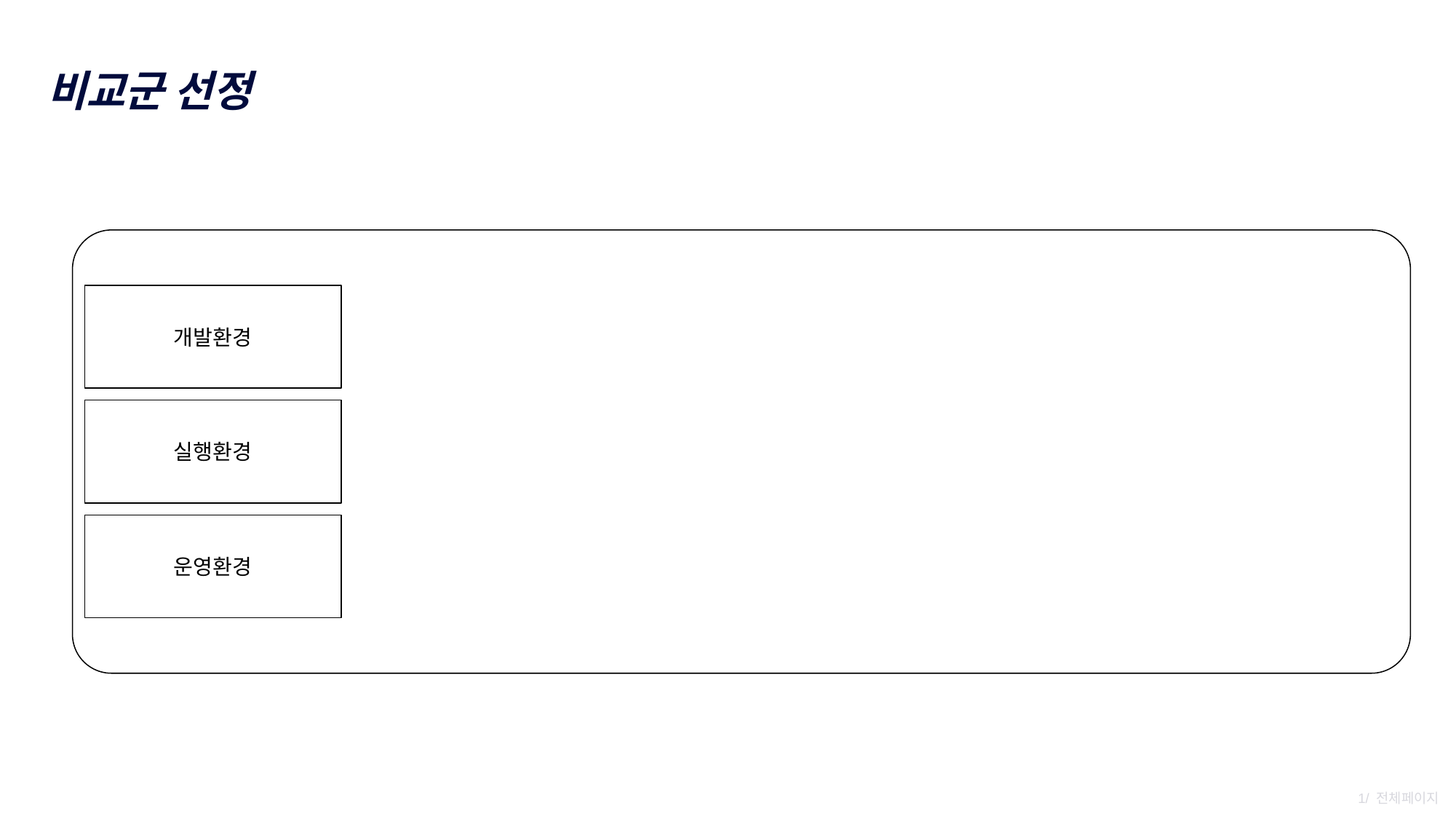

비교군 선정

개발환경
실행환경
운영환경
1/ 전체페이지